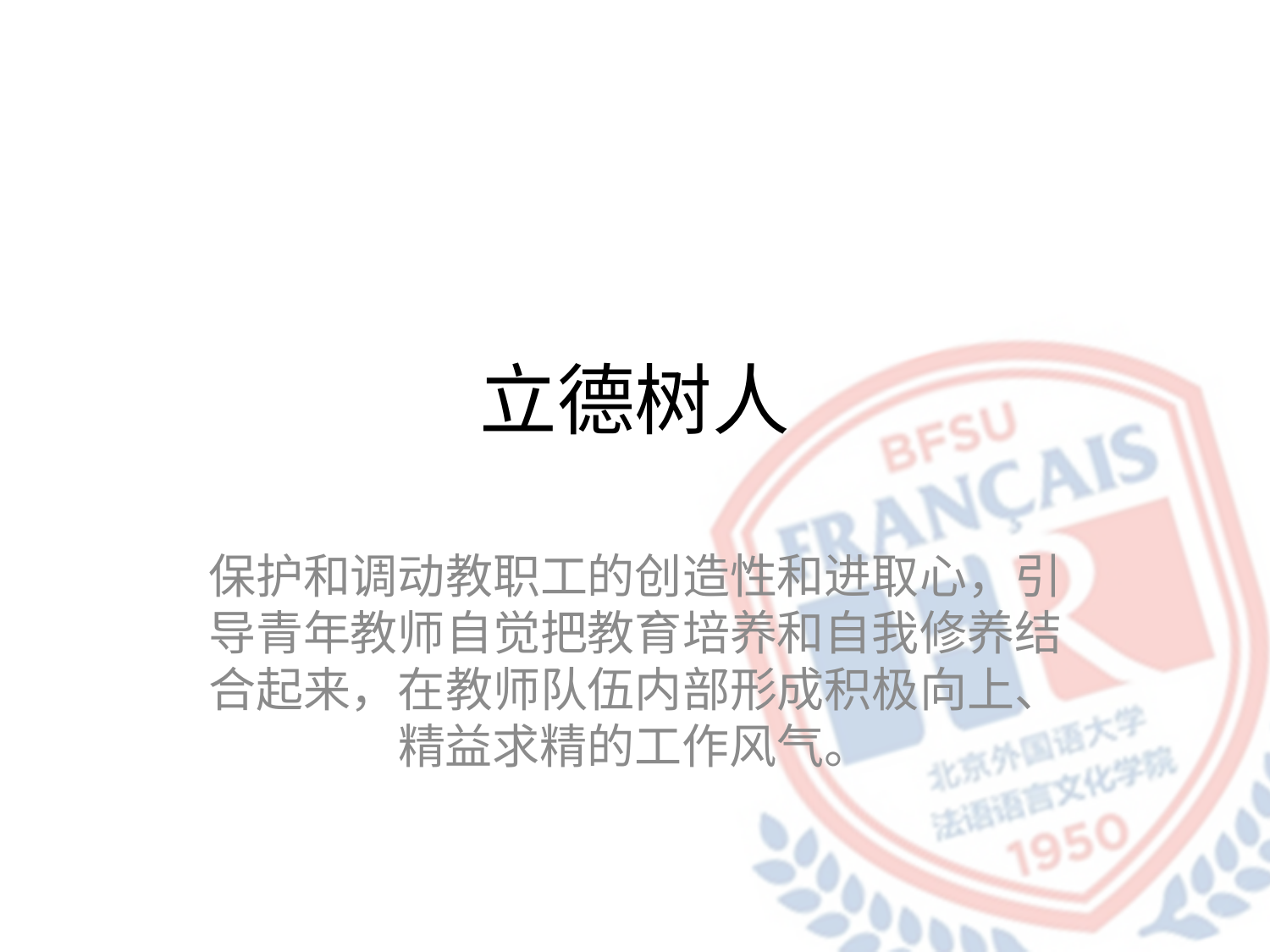

# 立德树人
保护和调动教职工的创造性和进取心，引导青年教师自觉把教育培养和自我修养结合起来，在教师队伍内部形成积极向上、精益求精的工作风气。